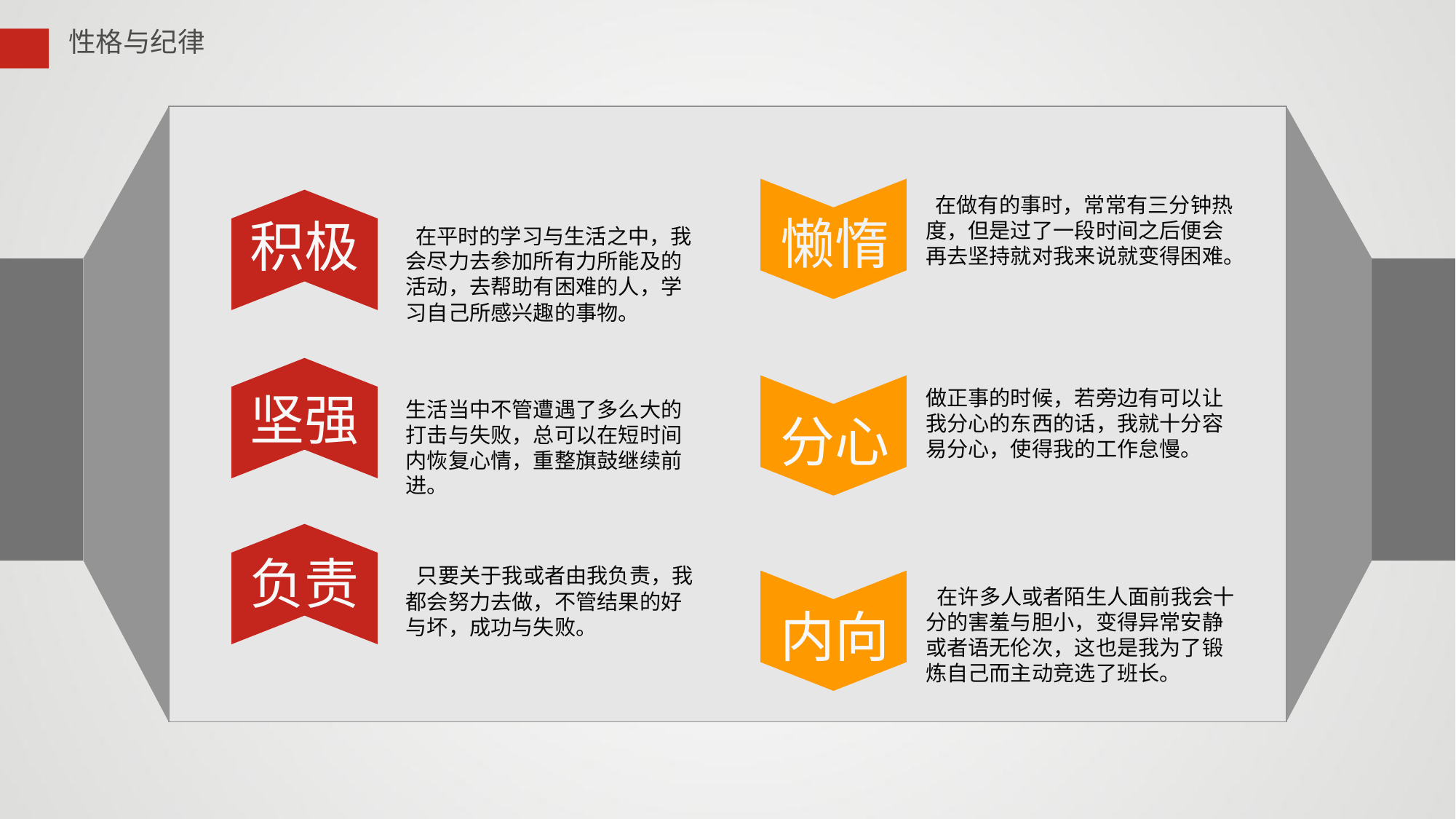

性格与纪律

 在做有的事时，常常有三分钟热度，但是过了一段时间之后便会再去坚持就对我来说就变得困难。
懒惰
积极
 在平时的学习与生活之中，我会尽力去参加所有力所能及的活动，去帮助有困难的人，学习自己所感兴趣的事物。

做正事的时候，若旁边有可以让我分心的东西的话，我就十分容易分心，使得我的工作怠慢。
坚强
生活当中不管遭遇了多么大的打击与失败，总可以在短时间内恢复心情，重整旗鼓继续前进。
分心

负责
 只要关于我或者由我负责，我都会努力去做，不管结果的好与坏，成功与失败。

 在许多人或者陌生人面前我会十分的害羞与胆小，变得异常安静或者语无伦次，这也是我为了锻炼自己而主动竞选了班长。
内向